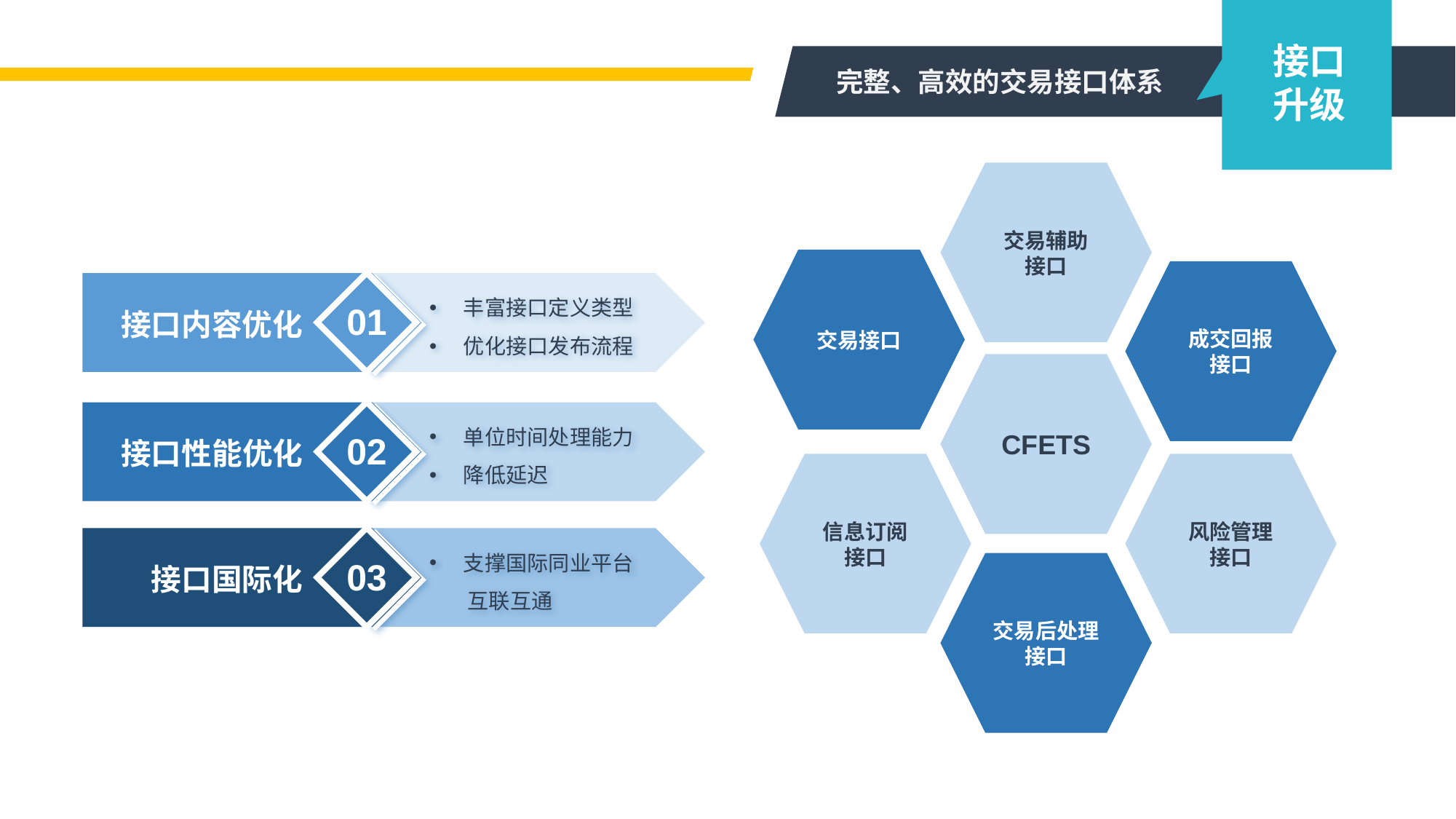

接口
升级

完整、高效的交易接口体系

交易辅助
接口
交易接口
成交回报
接口
CFETS
信息订阅
接口
风险管理
接口
交易后处理接口

01
接口内容优化

丰富接口定义类型
优化接口发布流程

02
接口性能优化

单位时间处理能力
降低延迟

03
接口国际化

支撑国际同业平台
       互联互通